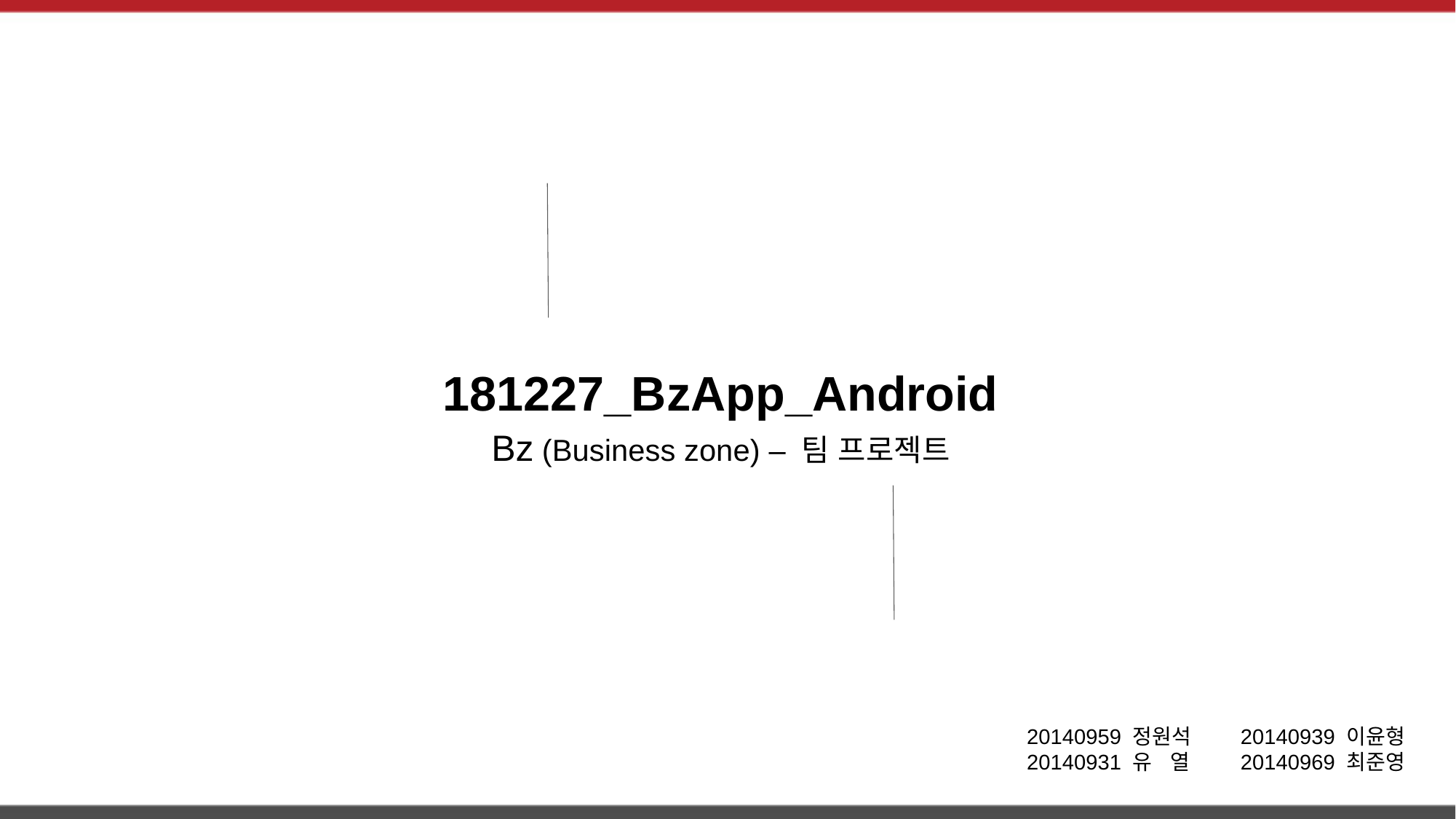

181227_BzApp_Android
Bz (Business zone) – 팀 프로젝트
20140959 정원석
20140931 유   열
20140939 이윤형
20140969 최준영